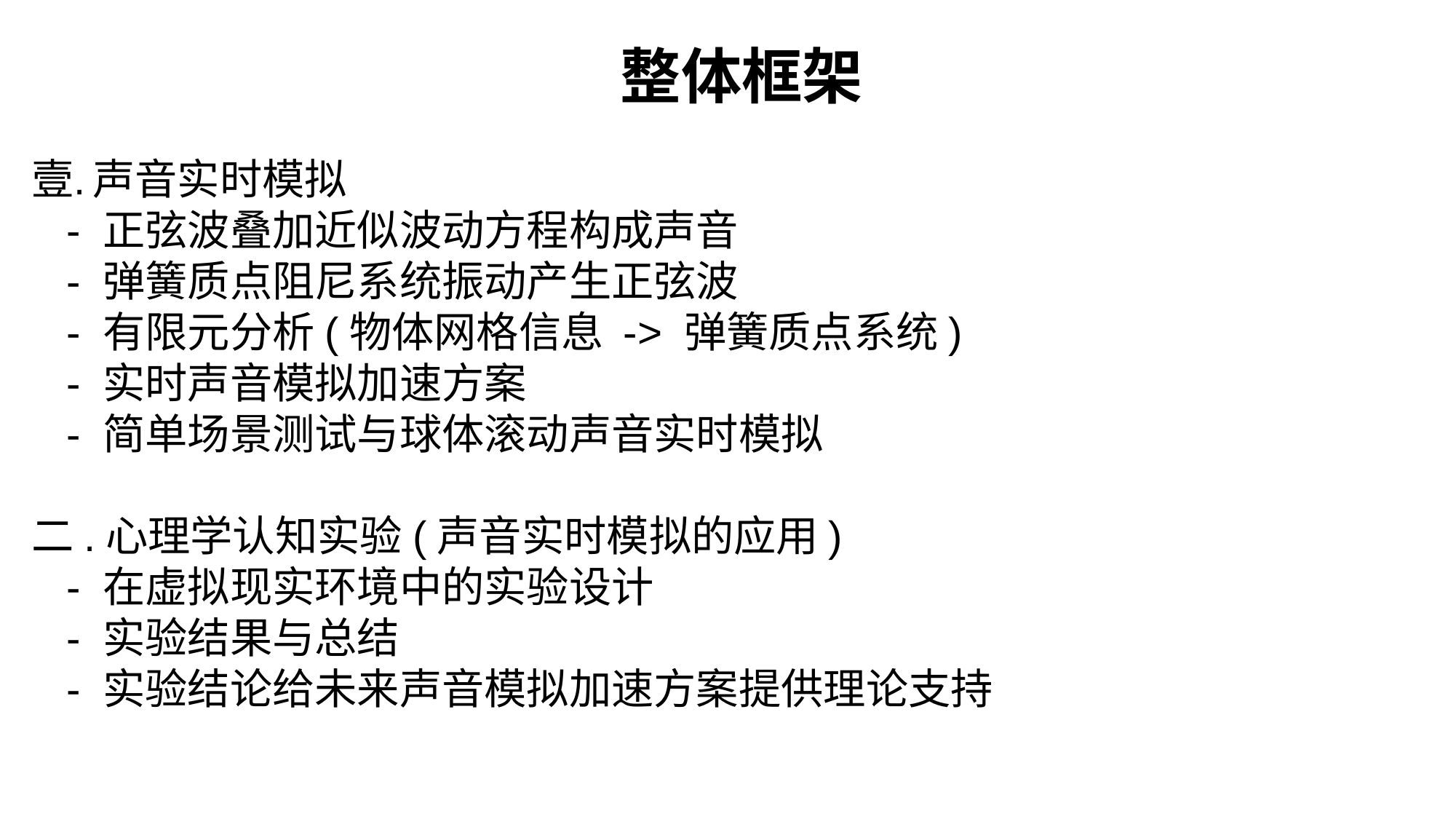

# 整体框架
声音实时模拟
   - 正弦波叠加近似波动方程构成声音
   - 弹簧质点阻尼系统振动产生正弦波
   - 有限元分析(物体网格信息 -> 弹簧质点系统)
   - 实时声音模拟加速方案
   - 简单场景测试与球体滚动声音实时模拟

二.心理学认知实验(声音实时模拟的应用)
   - 在虚拟现实环境中的实验设计
   - 实验结果与总结
   - 实验结论给未来声音模拟加速方案提供理论支持

我们毕业啦
其实是答辩的标题地方